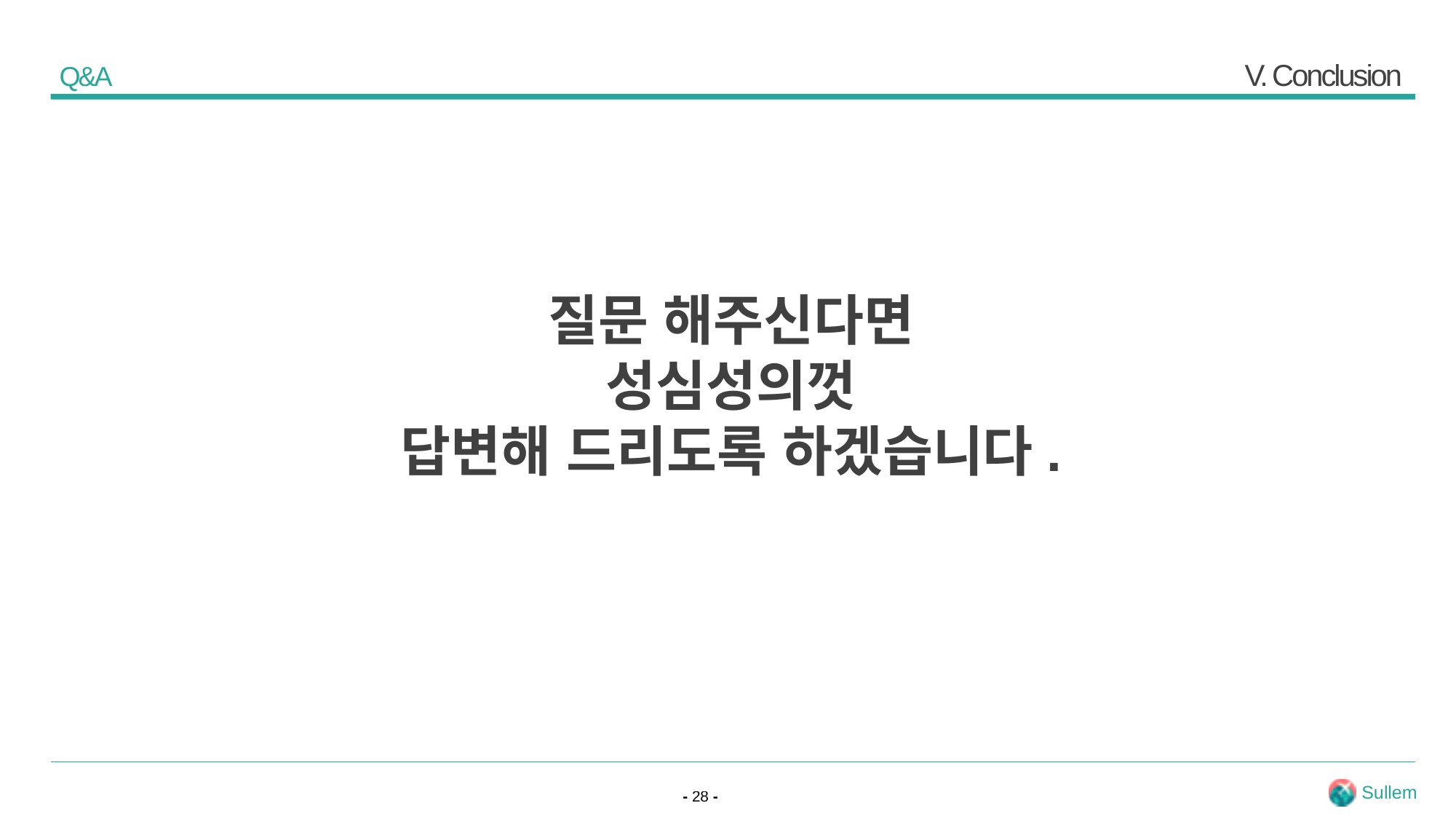

# V. Conclusion
Q&A

질문 해주신다면
성심성의껏
답변해 드리도록 하겠습니다.